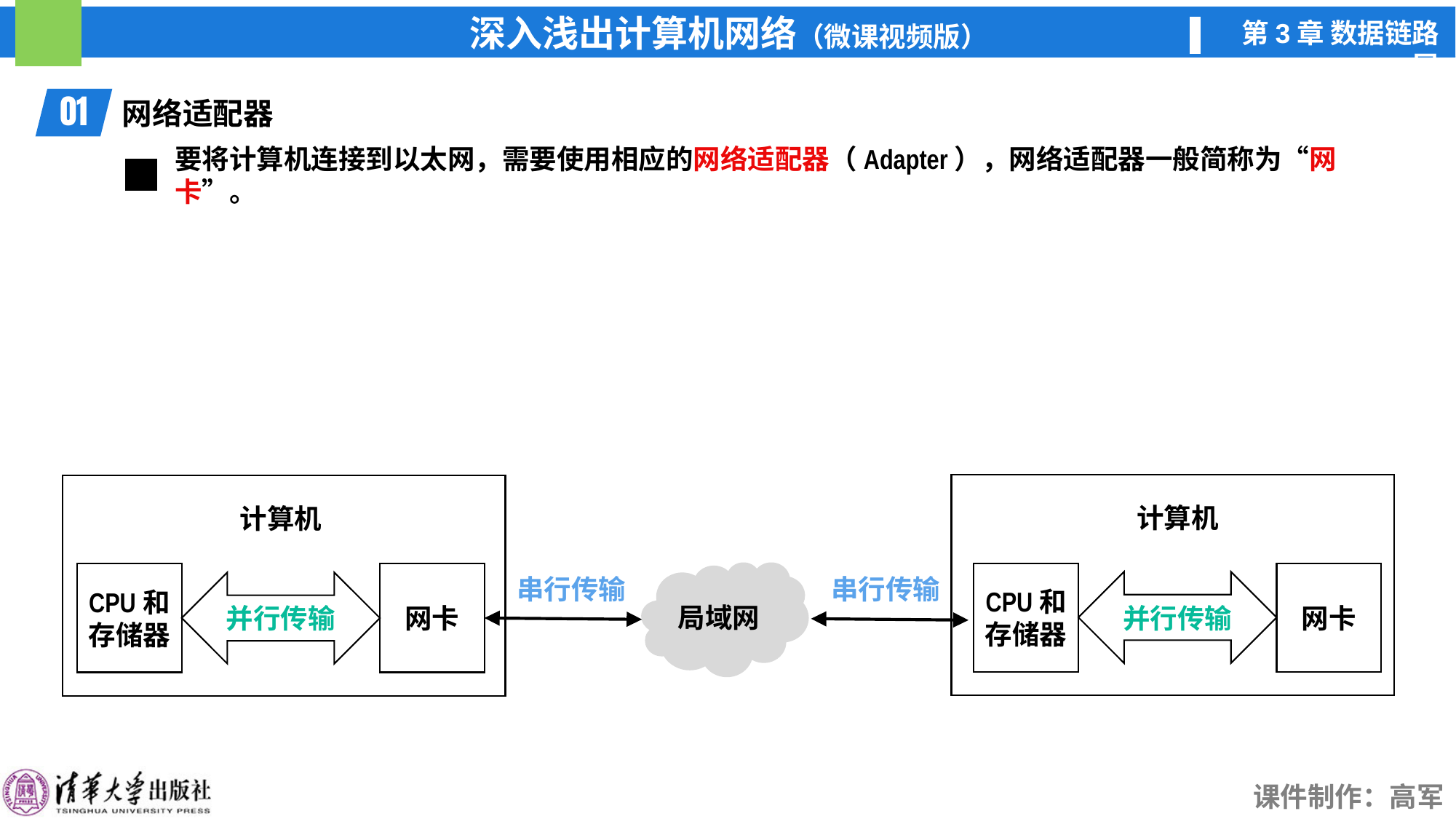

01
网络适配器
要将计算机连接到以太网，需要使用相应的网络适配器（Adapter），网络适配器一般简称为“网卡”。

计算机
计算机
局域网
CPU和
存储器
网卡
CPU和
存储器
网卡
串行传输
串行传输
并行传输
并行传输